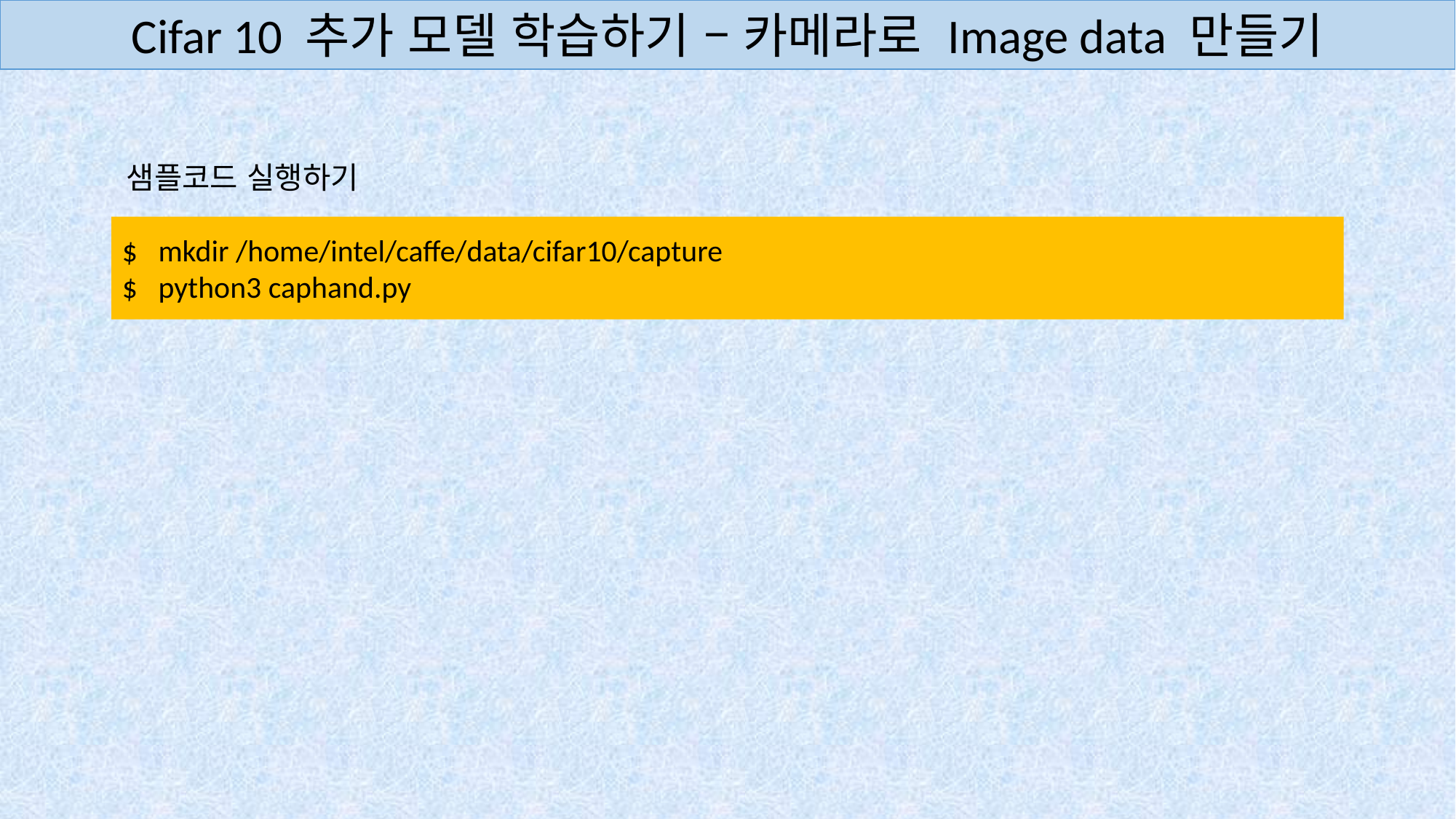

Cifar 10 추가 모델 학습하기 – 카메라로 Image data 만들기
샘플코드 실행하기
$   mkdir /home/intel/caffe/data/cifar10/capture
$   python3 caphand.py